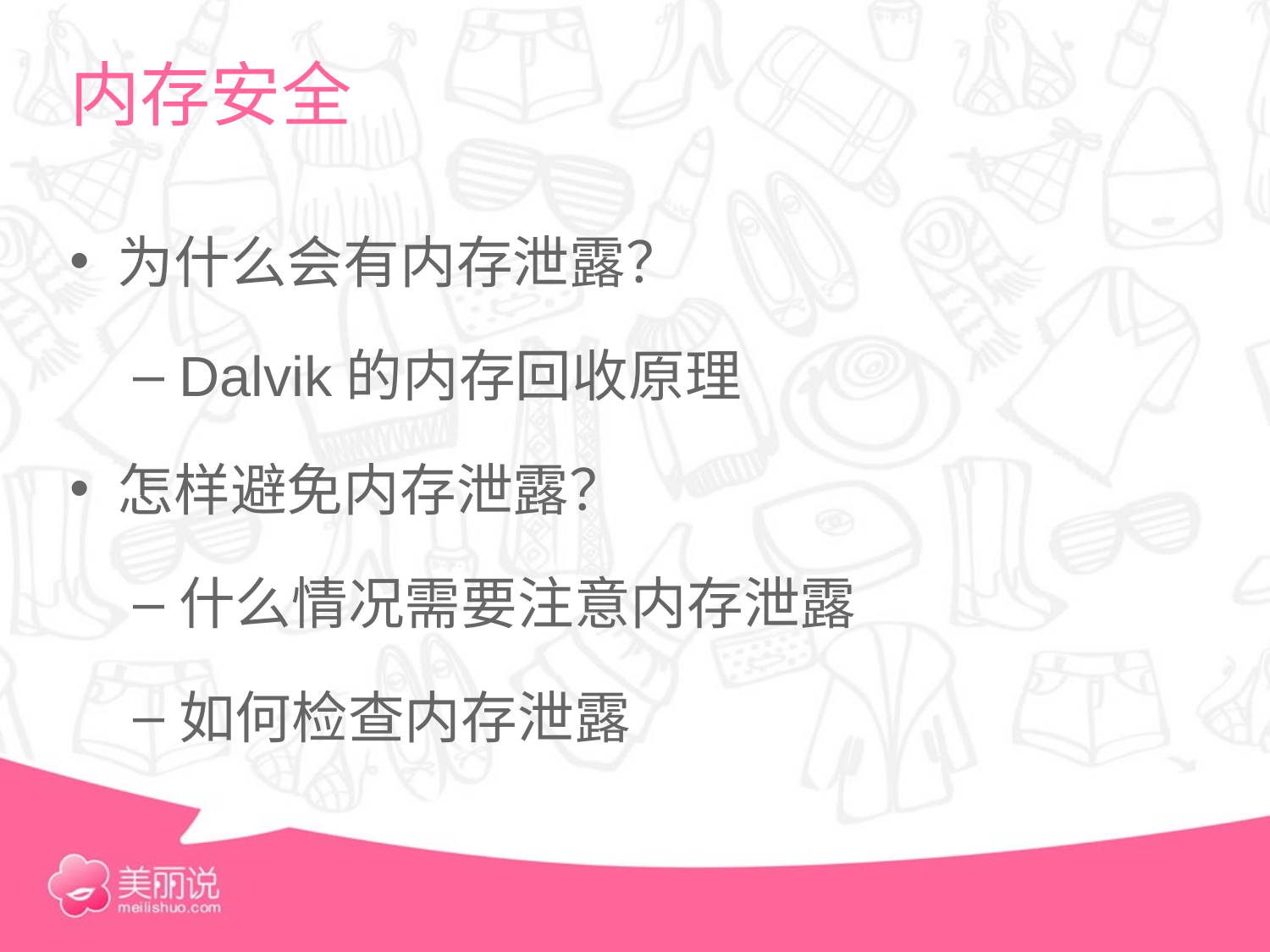

# 内存安全
为什么会有内存泄露？
Dalvik的内存回收原理
怎样避免内存泄露？
什么情况需要注意内存泄露
如何检查内存泄露